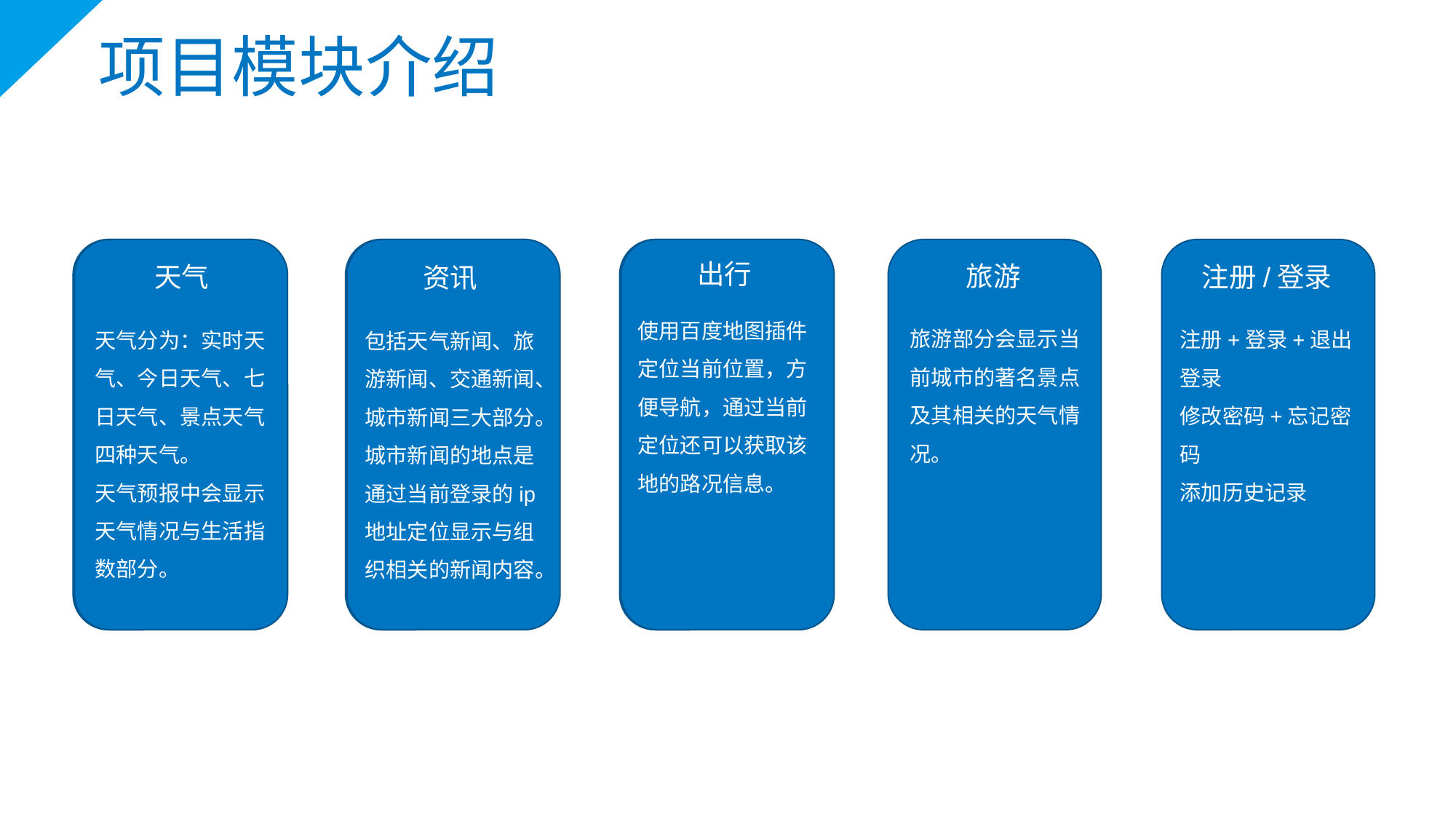

项目模块介绍

出行
旅游
注册/登录
天气
资讯
使用百度地图插件定位当前位置，方便导航，通过当前定位还可以获取该地的路况信息。

旅游部分会显示当前城市的著名景点及其相关的天气情况。
注册+登录+退出登录
修改密码+忘记密码
添加历史记录
天气分为：实时天气、今日天气、七日天气、景点天气四种天气。
天气预报中会显示天气情况与生活指数部分。

包括天气新闻、旅游新闻、交通新闻、城市新闻三大部分。
城市新闻的地点是通过当前登录的ip地址定位显示与组织相关的新闻内容。